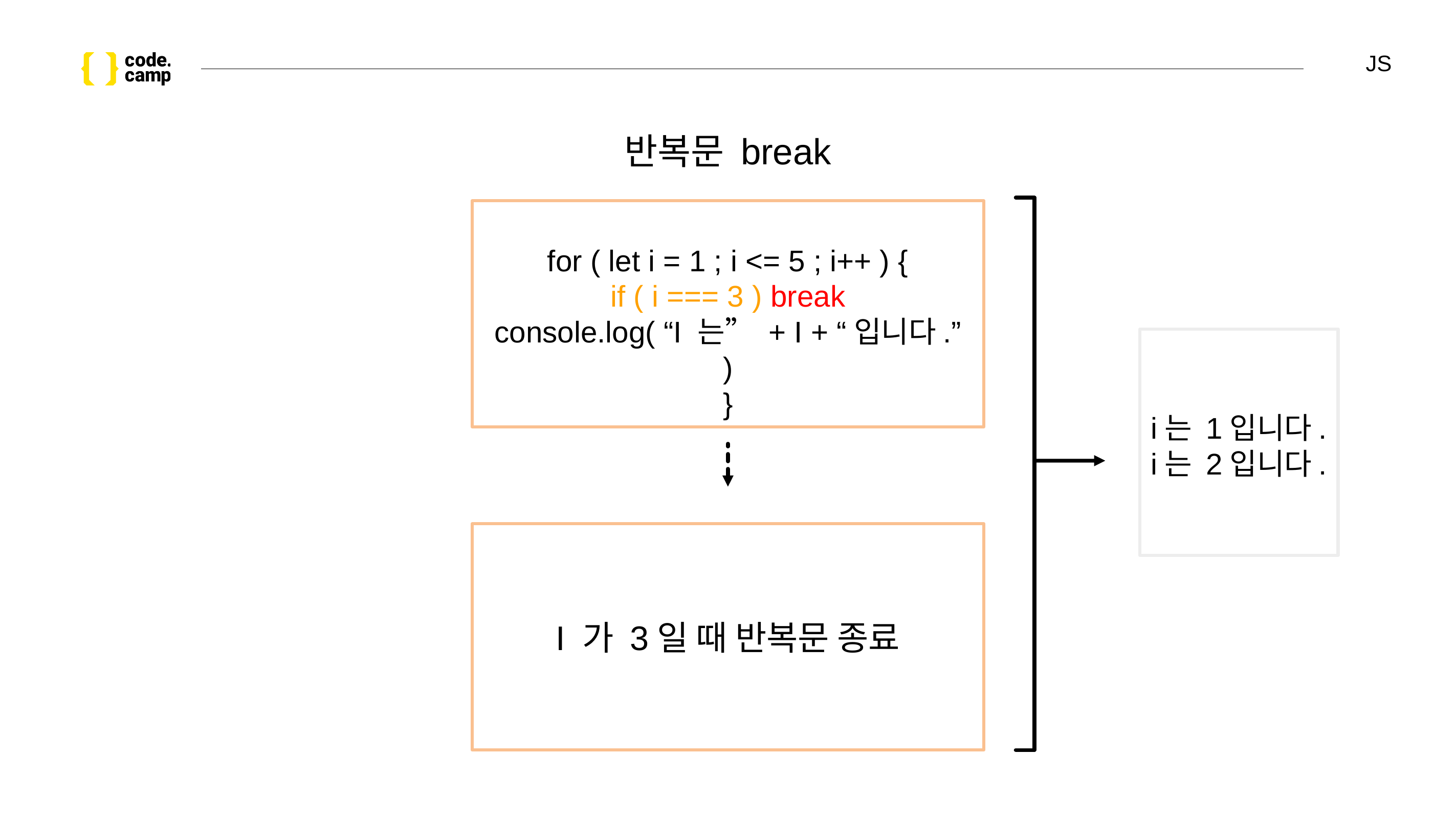

# JS

반복문 break

for ( let i = 1 ; i <= 5 ; i++ ) {
if ( i === 3 ) break
console.log( “I 는” + I + “입니다.” )
}

i는 1입니다.
i는 2입니다.

I 가 3일 때 반복문 종료